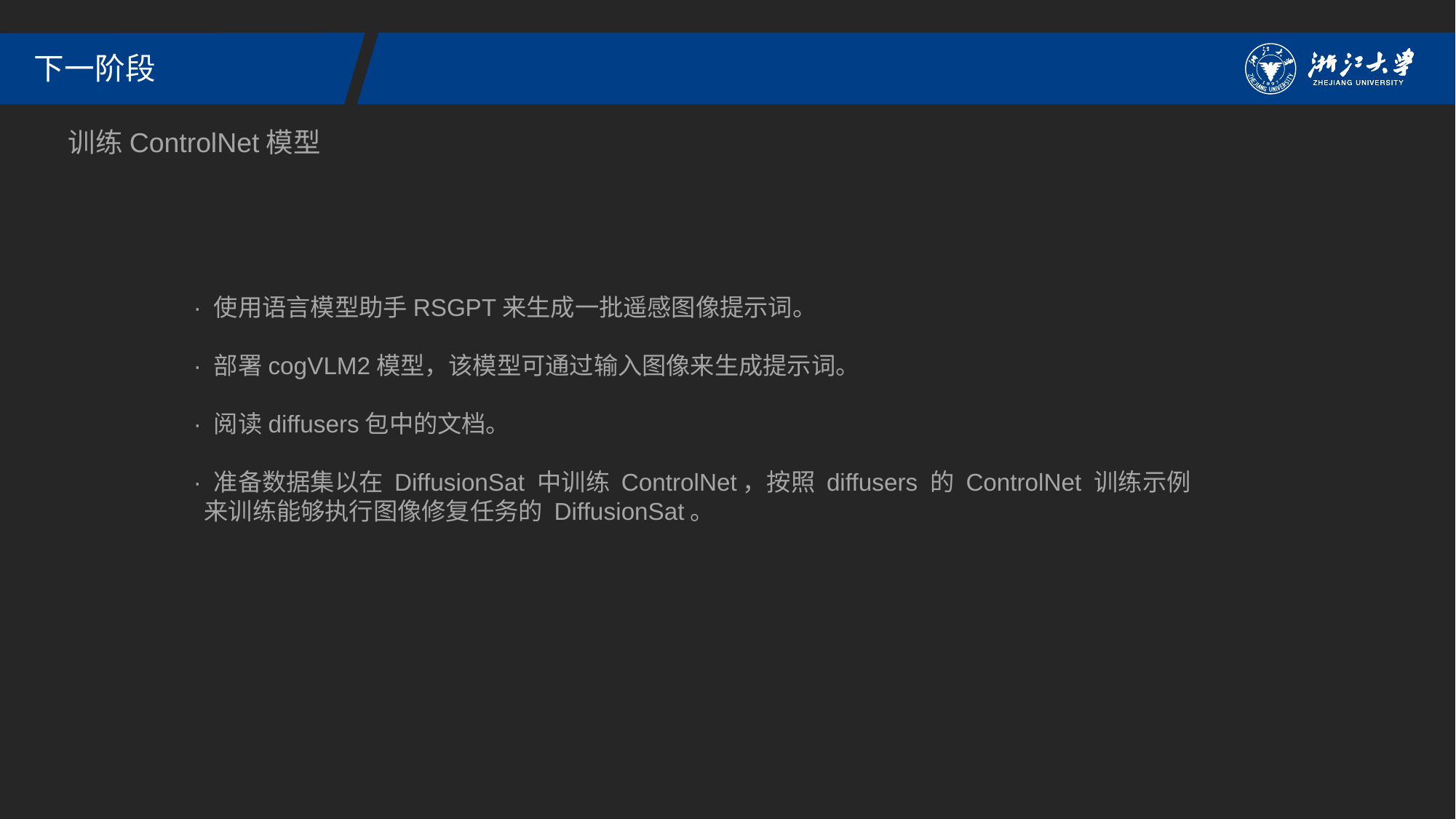

下一阶段
训练ControlNet模型
· 使用语言模型助手RSGPT来生成一批遥感图像提示词。

· 部署cogVLM2模型，该模型可通过输入图像来生成提示词。

· 阅读diffusers包中的文档。

· 准备数据集以在 DiffusionSat 中训练 ControlNet，按照 diffusers 的 ControlNet 训练示例
  来训练能够执行图像修复任务的 DiffusionSat。